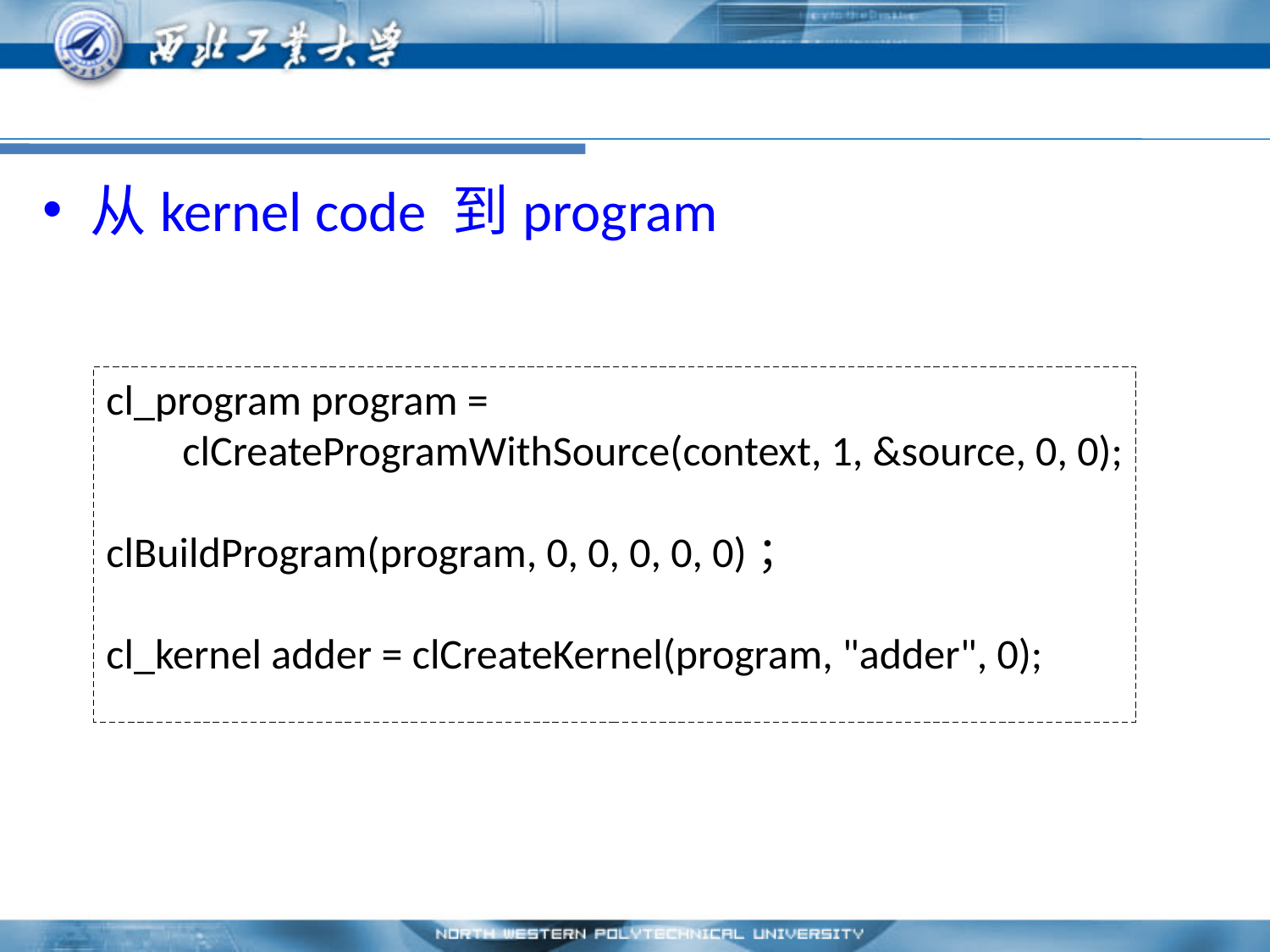

#
从kernel code 到program
cl_program program =
        clCreateProgramWithSource(context, 1, &source, 0, 0);
clBuildProgram(program, 0, 0, 0, 0, 0)；

cl_kernel adder = clCreateKernel(program, "adder", 0);